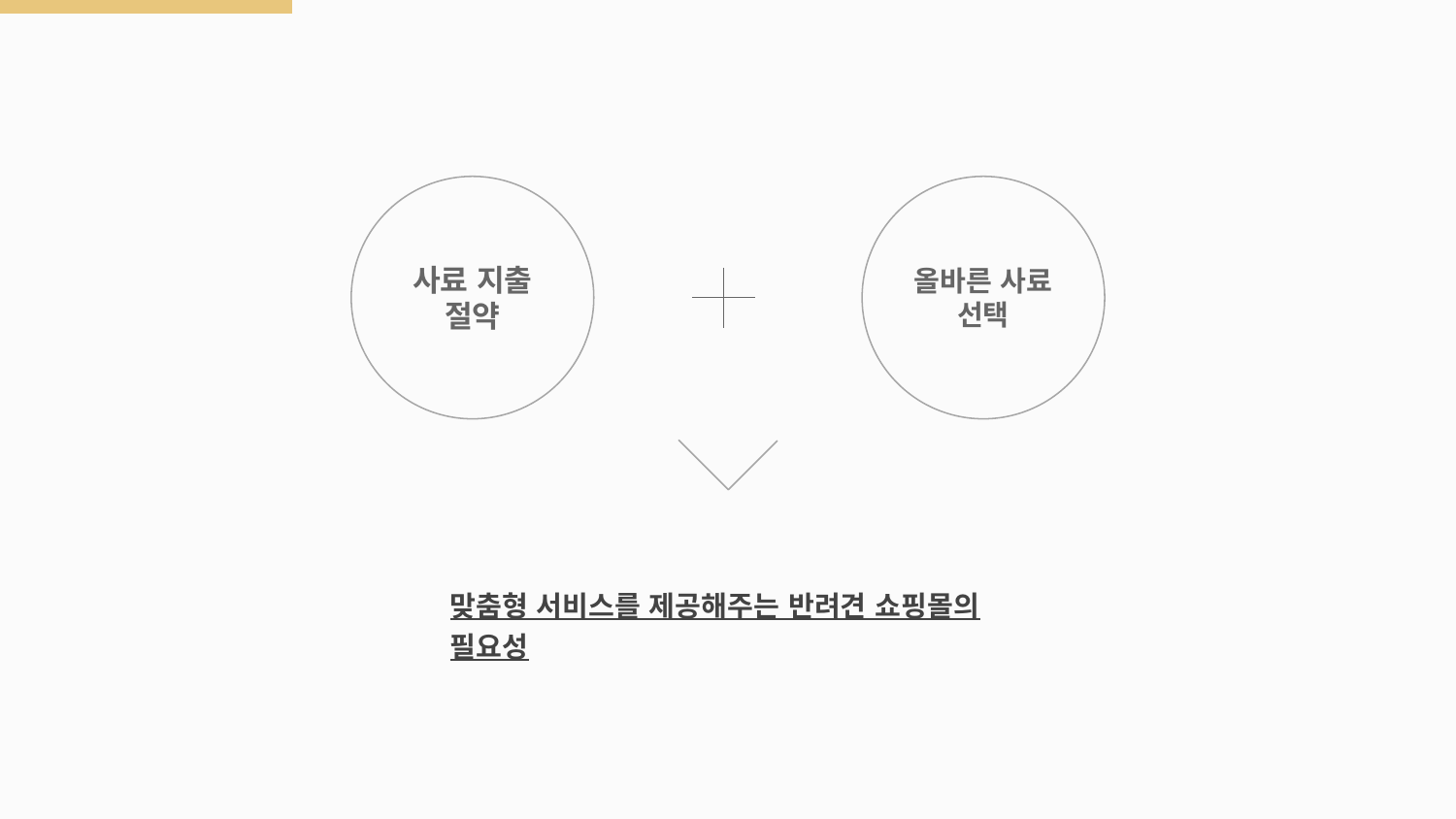

사료 지출 절약
올바른 사료 선택
맞춤형 서비스를 제공해주는 반려견 쇼핑몰의 필요성